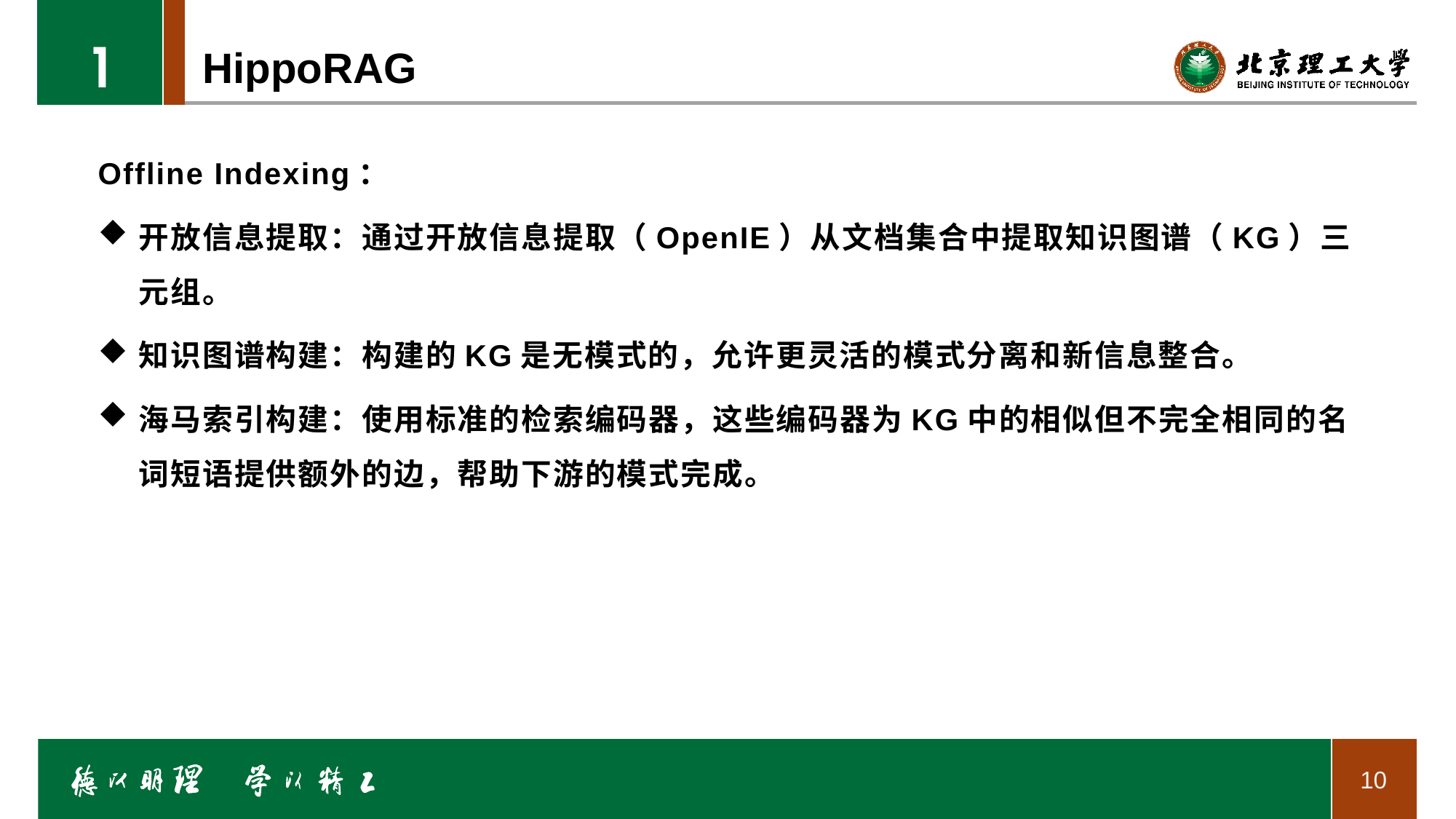

1
# HippoRAG
Offline Indexing：
开放信息提取：通过开放信息提取（OpenIE）从文档集合中提取知识图谱（KG）三元组。
知识图谱构建：构建的KG是无模式的，允许更灵活的模式分离和新信息整合。
海马索引构建：使用标准的检索编码器，这些编码器为KG中的相似但不完全相同的名词短语提供额外的边，帮助下游的模式完成。